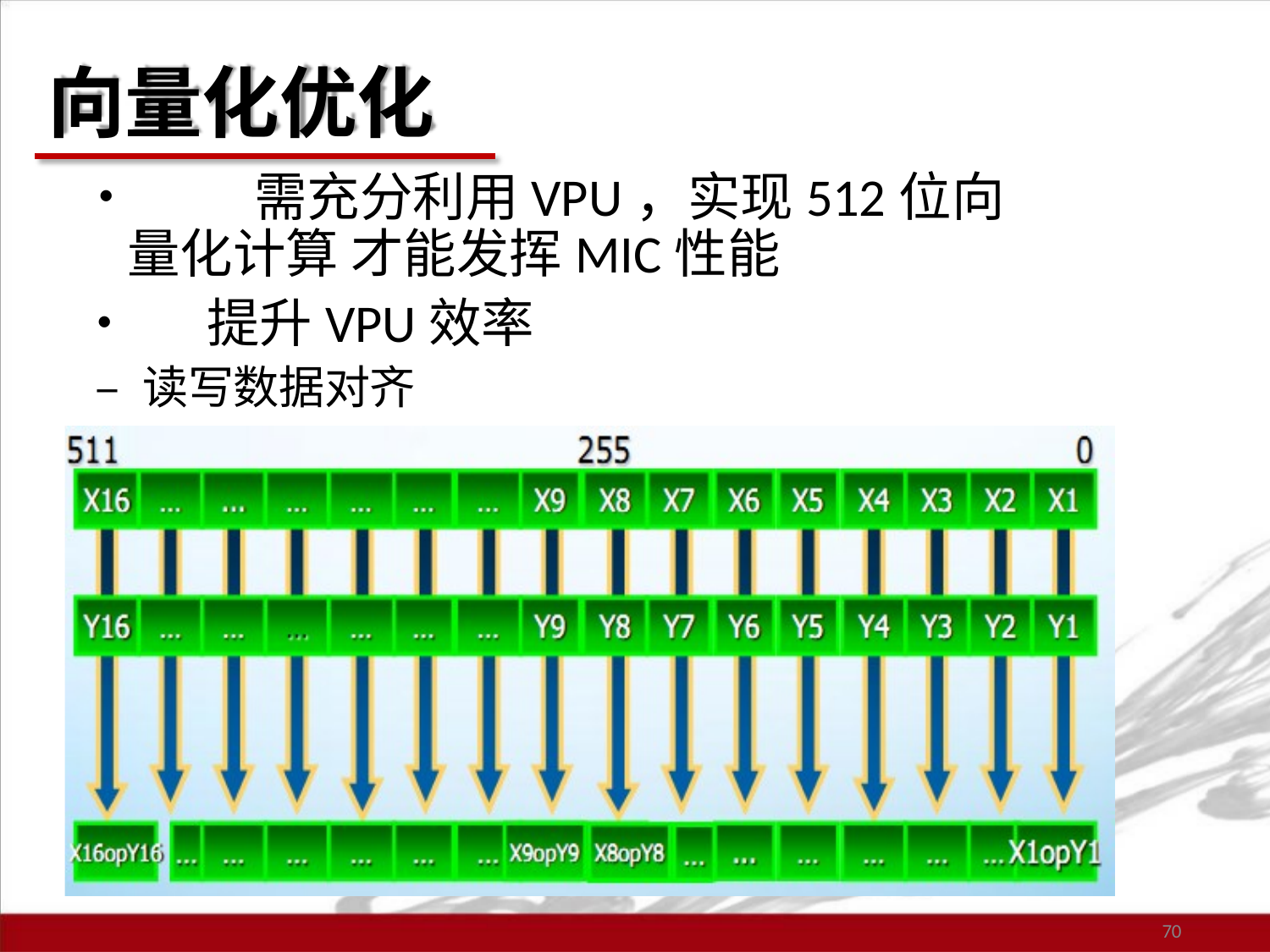

# 向量化优化

•	需充分利用VPU，实现512位向量化计算 才能发挥MIC性能
•	提升VPU效率
– 读写数据对齐

70